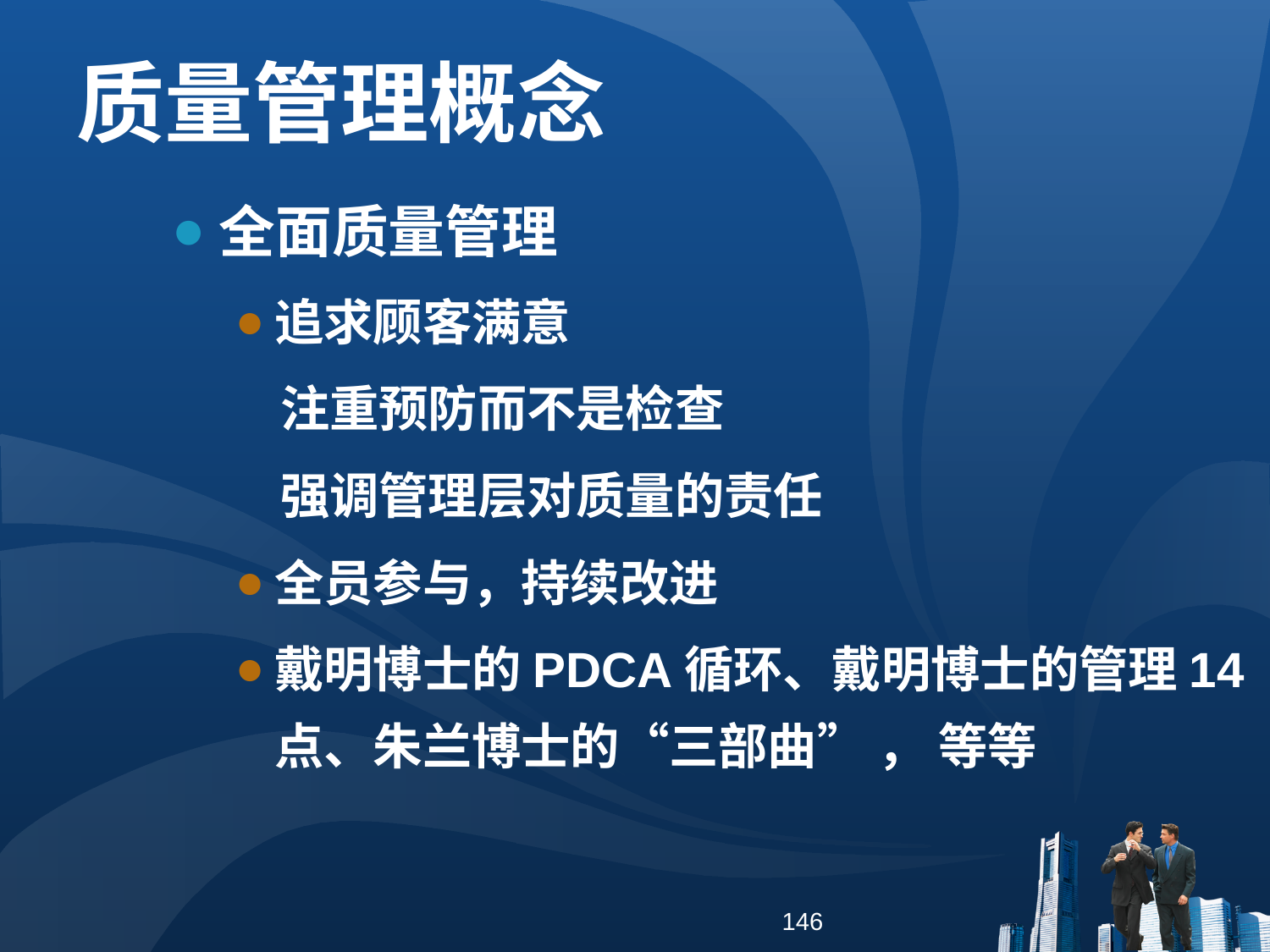

质量管理概念
全面质量管理
追求顾客满意
   注重预防而不是检查
   强调管理层对质量的责任
全员参与，持续改进
戴明博士的PDCA循环、戴明博士的管理14点、朱兰博士的“三部曲” ， 等等
146